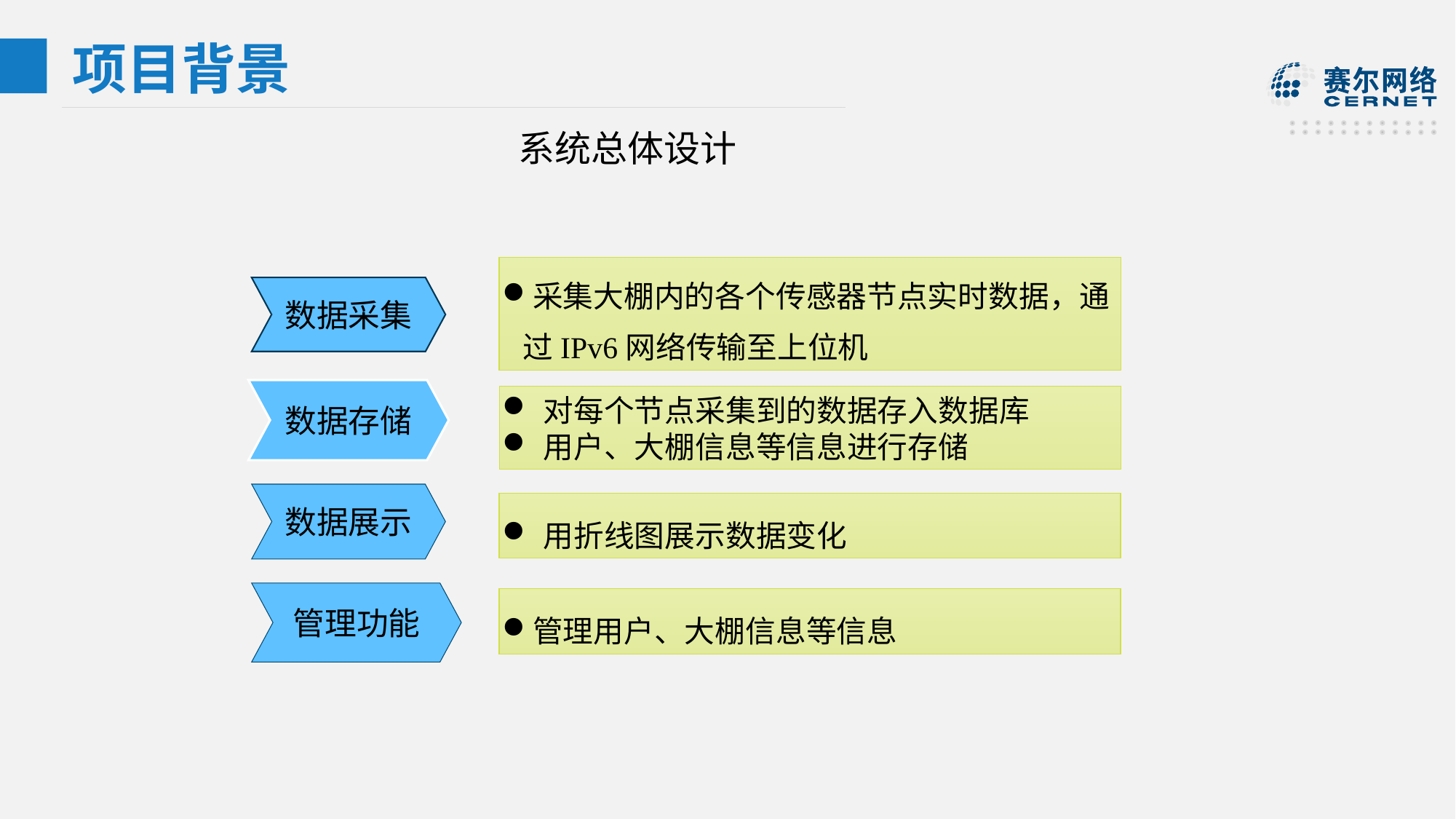

项目背景

系统总体设计
采集大棚内的各个传感器节点实时数据，通过IPv6网络传输至上位机
数据采集
数据存储
对每个节点采集到的数据存入数据库
用户、大棚信息等信息进行存储
数据展示
用折线图展示数据变化
管理功能
管理用户、大棚信息等信息